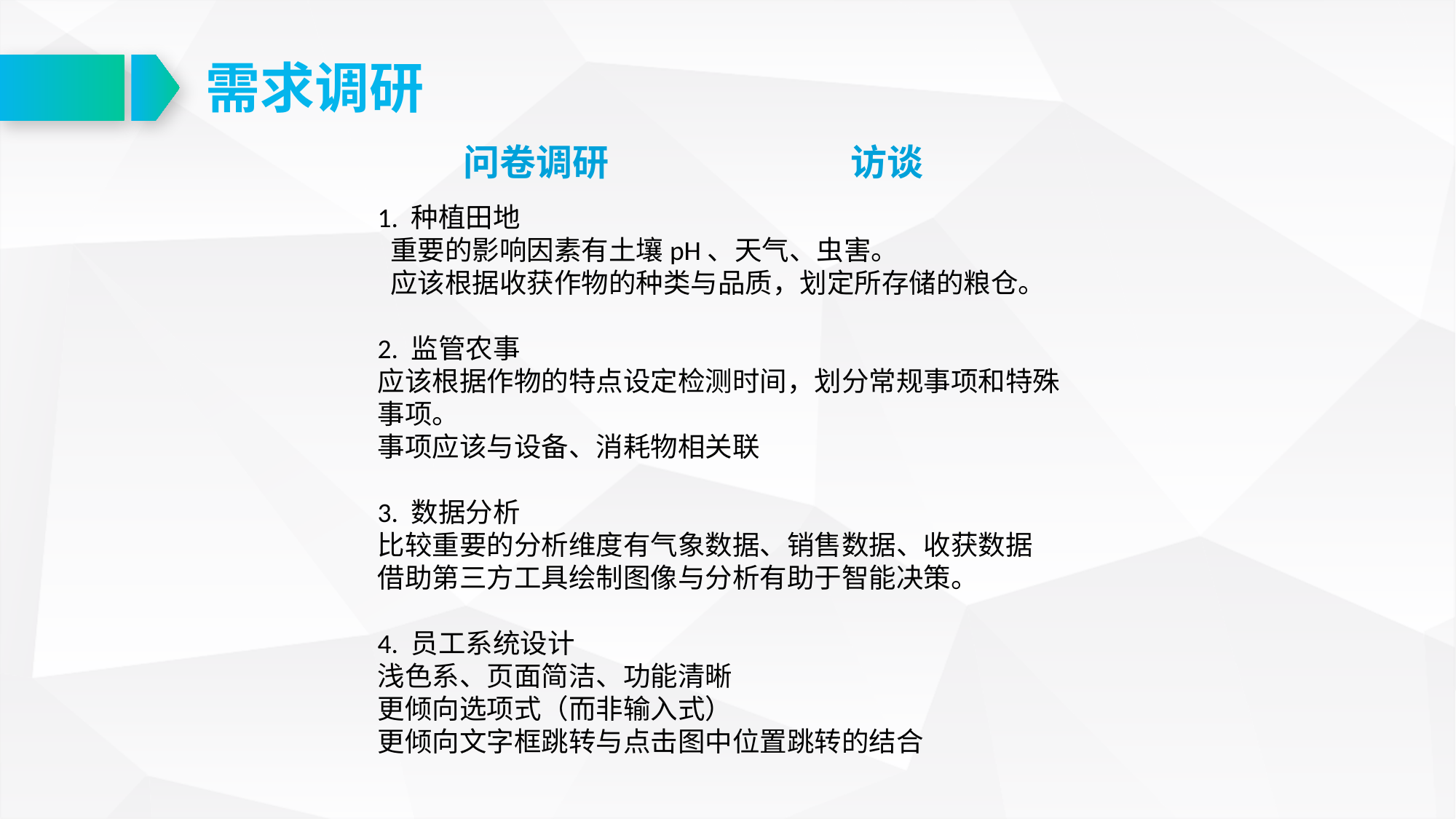

需求调研
问卷调研
访谈
1. 种植田地
 重要的影响因素有土壤pH、天气、虫害。
 应该根据收获作物的种类与品质，划定所存储的粮仓。

2. 监管农事
应该根据作物的特点设定检测时间，划分常规事项和特殊事项。
事项应该与设备、消耗物相关联

3. 数据分析
比较重要的分析维度有气象数据、销售数据、收获数据
借助第三方工具绘制图像与分析有助于智能决策。

4. 员工系统设计
浅色系、页面简洁、功能清晰
更倾向选项式（而非输入式）
更倾向文字框跳转与点击图中位置跳转的结合